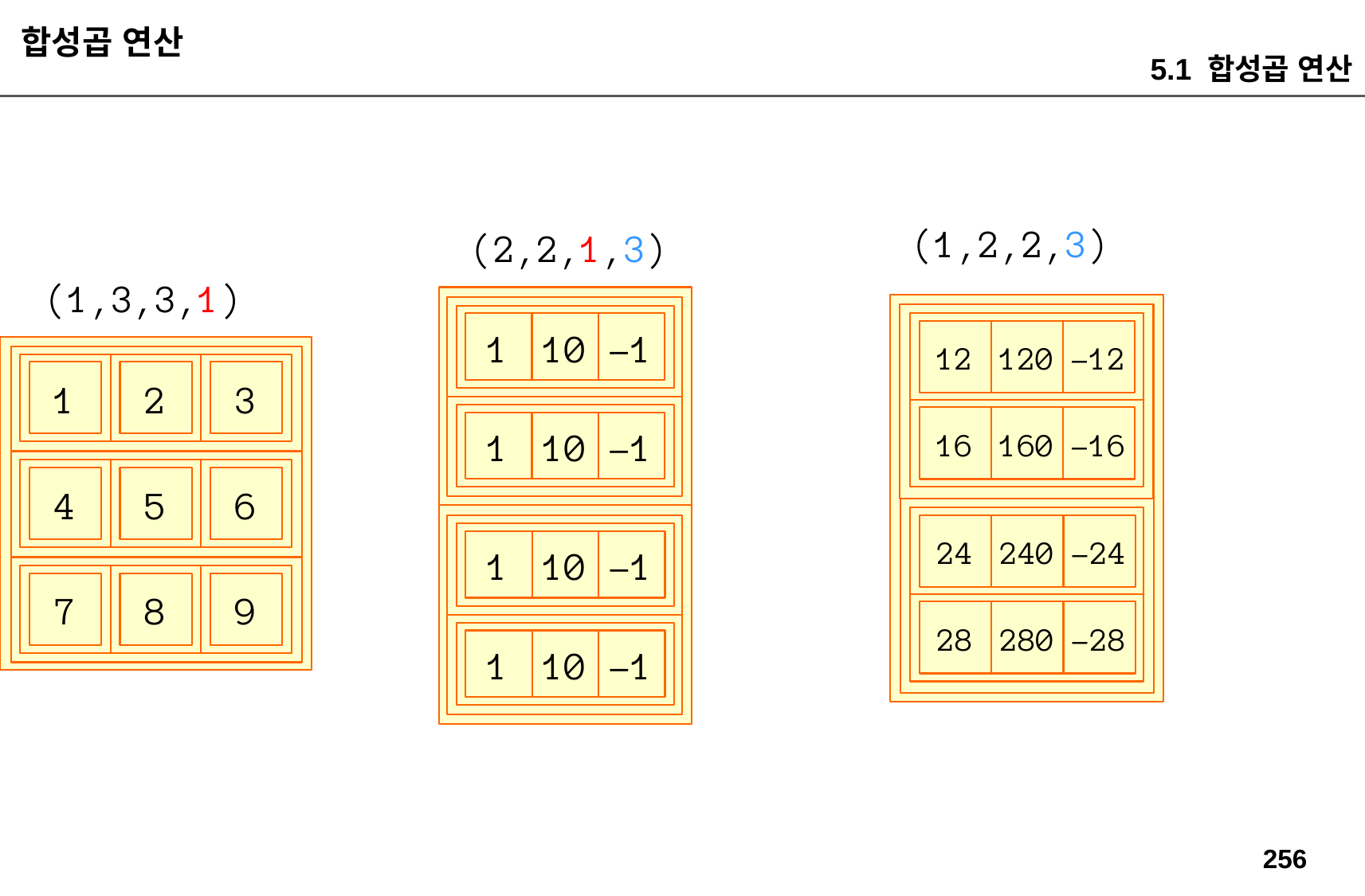

합성곱 연산
5.1 합성곱 연산
(1,2,2,3)
(2,2,1,3)
(1,3,3,1)

1
10
-1

12
120
-12

1
2
3

16
160
-16
1
10
-1

4
5
6

24
240
-24

1
10
-1

7
8
9

28
280
-28

1
10
-1